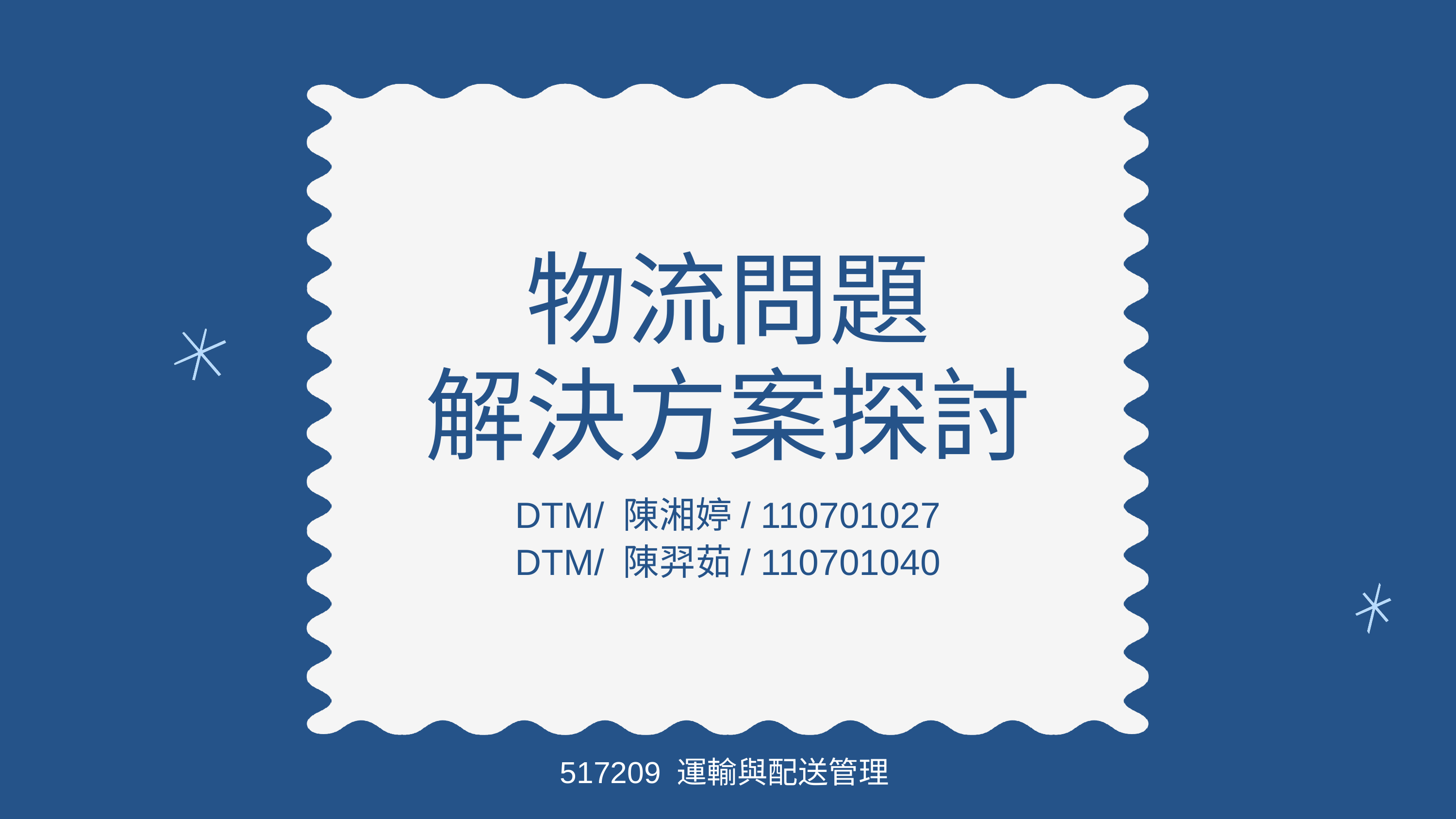

物流問題
解決方案探討
DTM/ 陳湘婷/ 110701027
DTM/ 陳羿茹/ 110701040

517209 運輸與配送管理